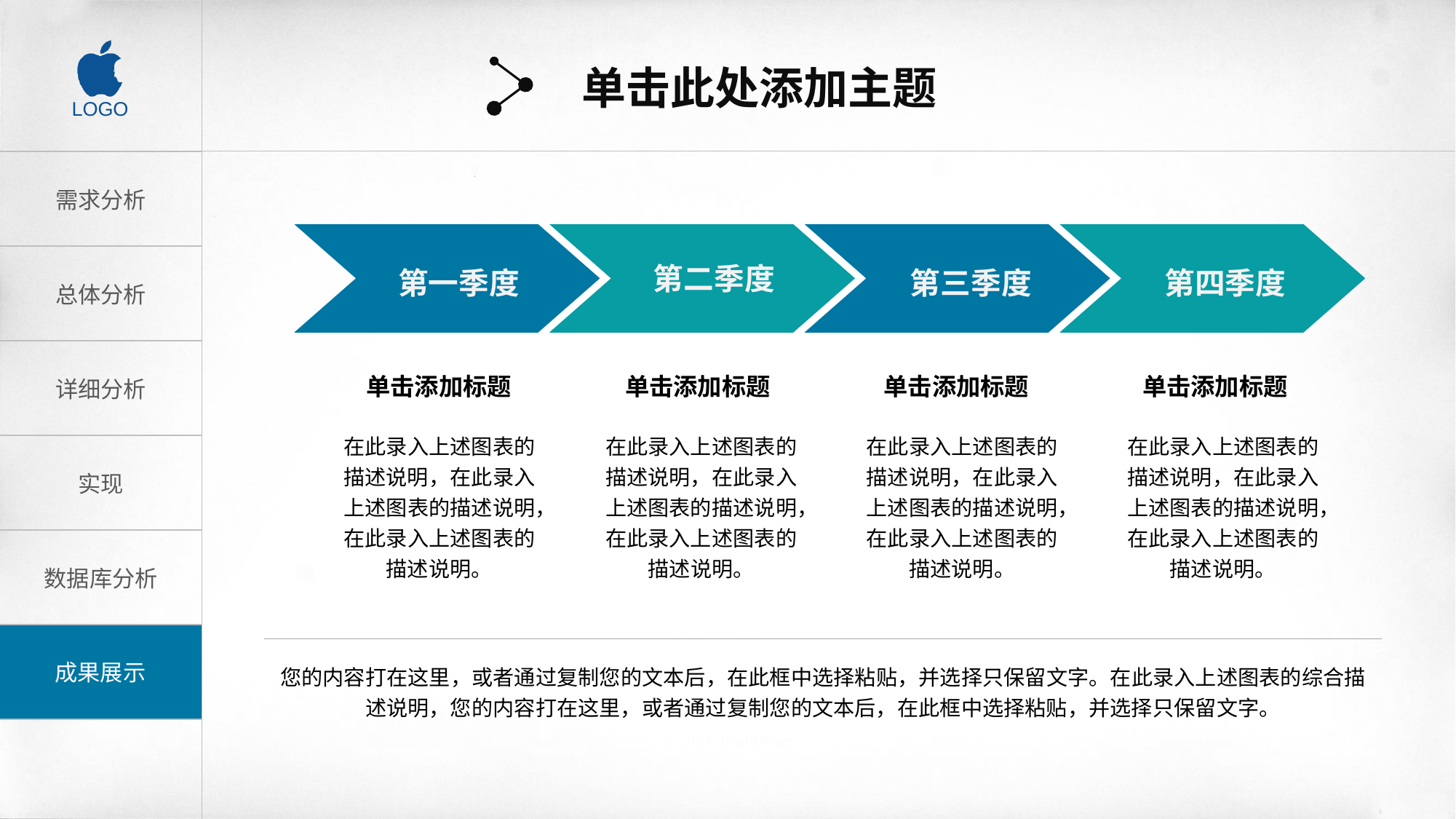

单击此处添加主题

第一季度

第二季度

第三季度

第四季度
单击添加标题
单击添加标题
单击添加标题
单击添加标题
在此录入上述图表的描述说明，在此录入上述图表的描述说明，在此录入上述图表的描述说明。
在此录入上述图表的描述说明，在此录入上述图表的描述说明，在此录入上述图表的描述说明。
在此录入上述图表的描述说明，在此录入上述图表的描述说明，在此录入上述图表的描述说明。
在此录入上述图表的描述说明，在此录入上述图表的描述说明，在此录入上述图表的描述说明。
您的内容打在这里，或者通过复制您的文本后，在此框中选择粘贴，并选择只保留文字。在此录入上述图表的综合描述说明，您的内容打在这里，或者通过复制您的文本后，在此框中选择粘贴，并选择只保留文字。